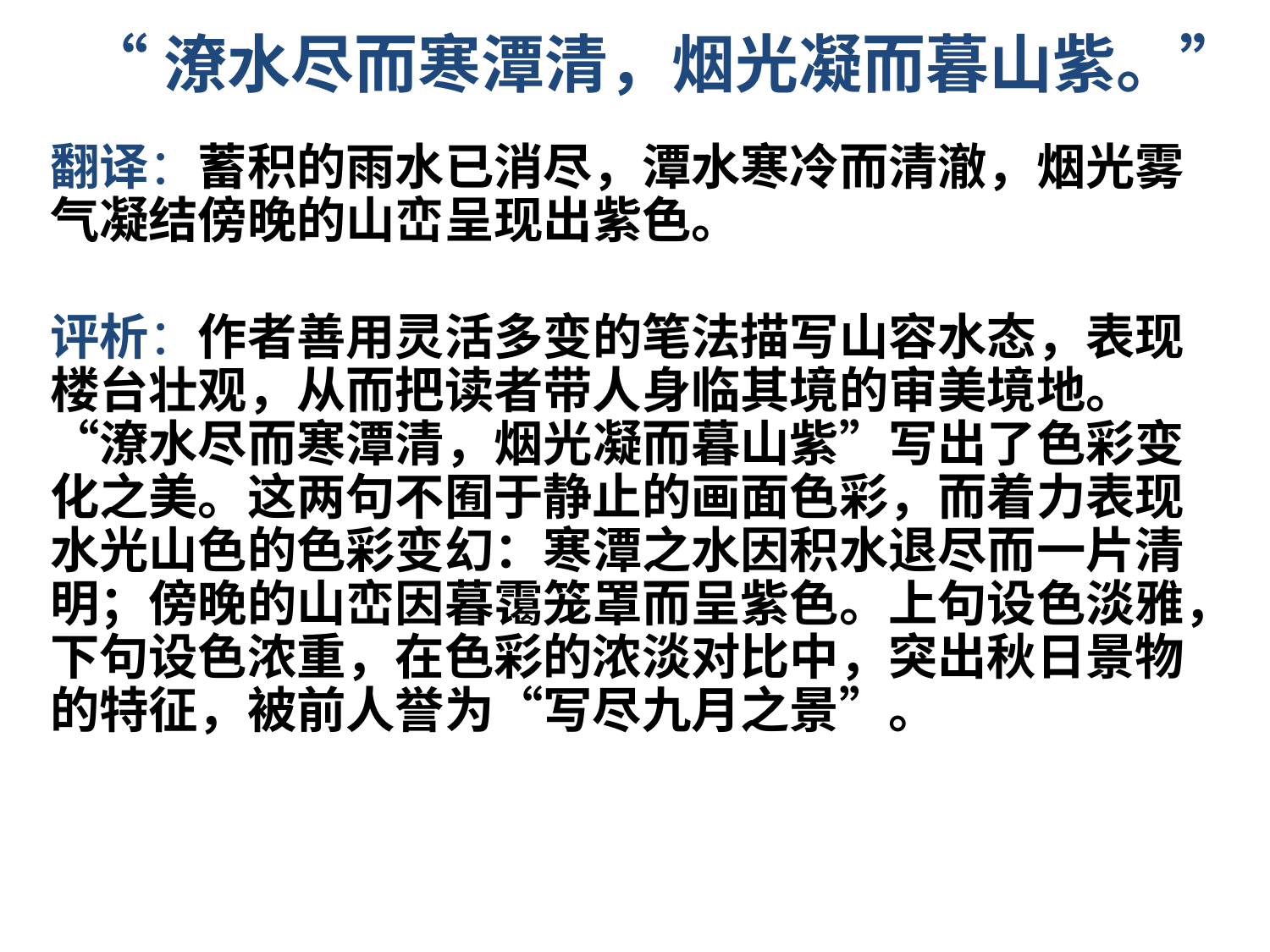

“潦水尽而寒潭清，烟光凝而暮山紫。”
翻译：蓄积的雨水已消尽，潭水寒冷而清澈，烟光雾气凝结傍晚的山峦呈现出紫色。
评析：作者善用灵活多变的笔法描写山容水态，表现楼台壮观，从而把读者带人身临其境的审美境地。“潦水尽而寒潭清，烟光凝而暮山紫”写出了色彩变化之美。这两句不囿于静止的画面色彩，而着力表现水光山色的色彩变幻：寒潭之水因积水退尽而一片清明；傍晚的山峦因暮霭笼罩而呈紫色。上句设色淡雅，下句设色浓重，在色彩的浓淡对比中，突出秋日景物的特征，被前人誉为“写尽九月之景”。